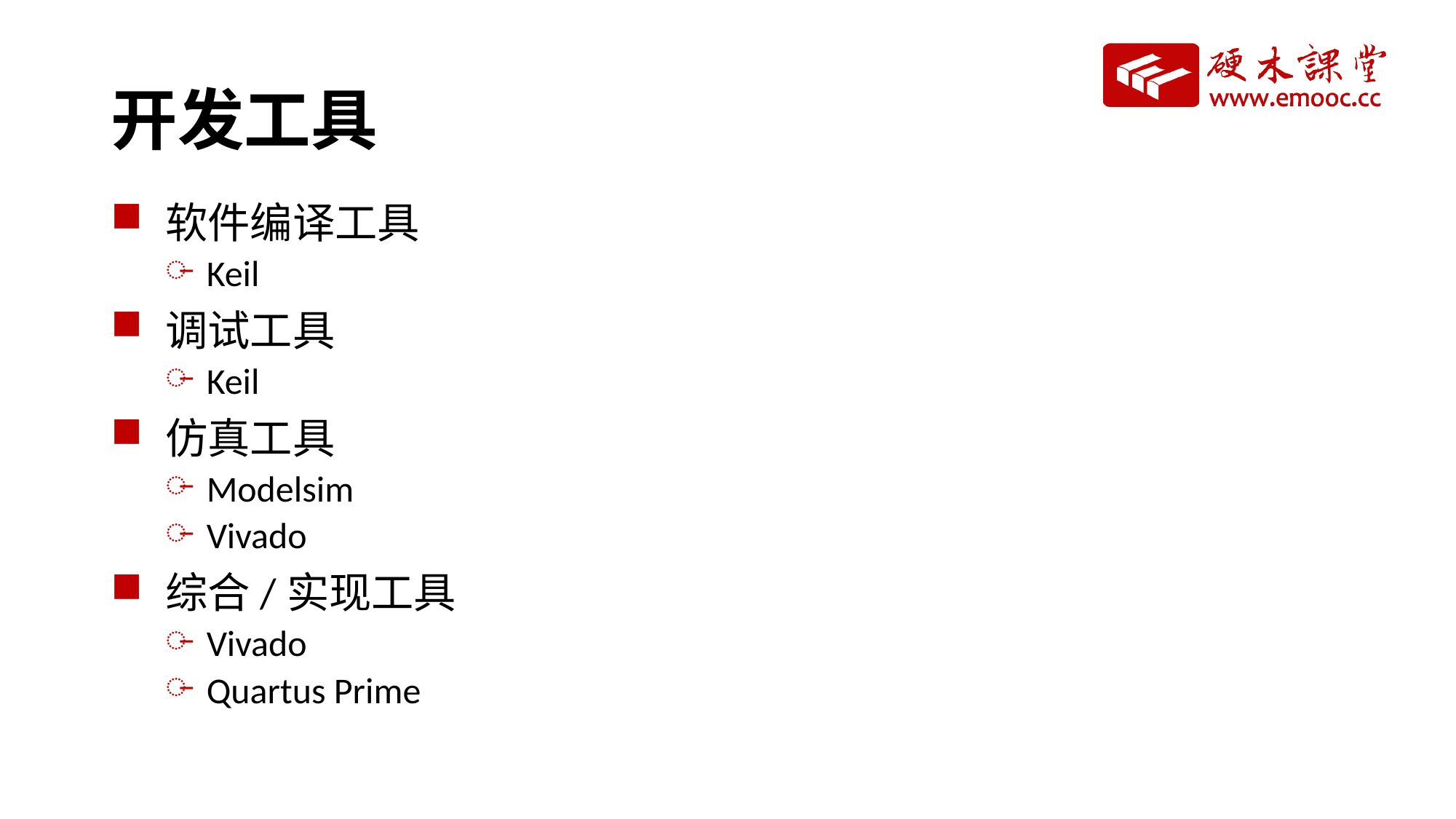

# 开发工具
软件编译工具
Keil
调试工具
Keil
仿真工具
Modelsim
Vivado
综合/实现工具
Vivado
Quartus Prime